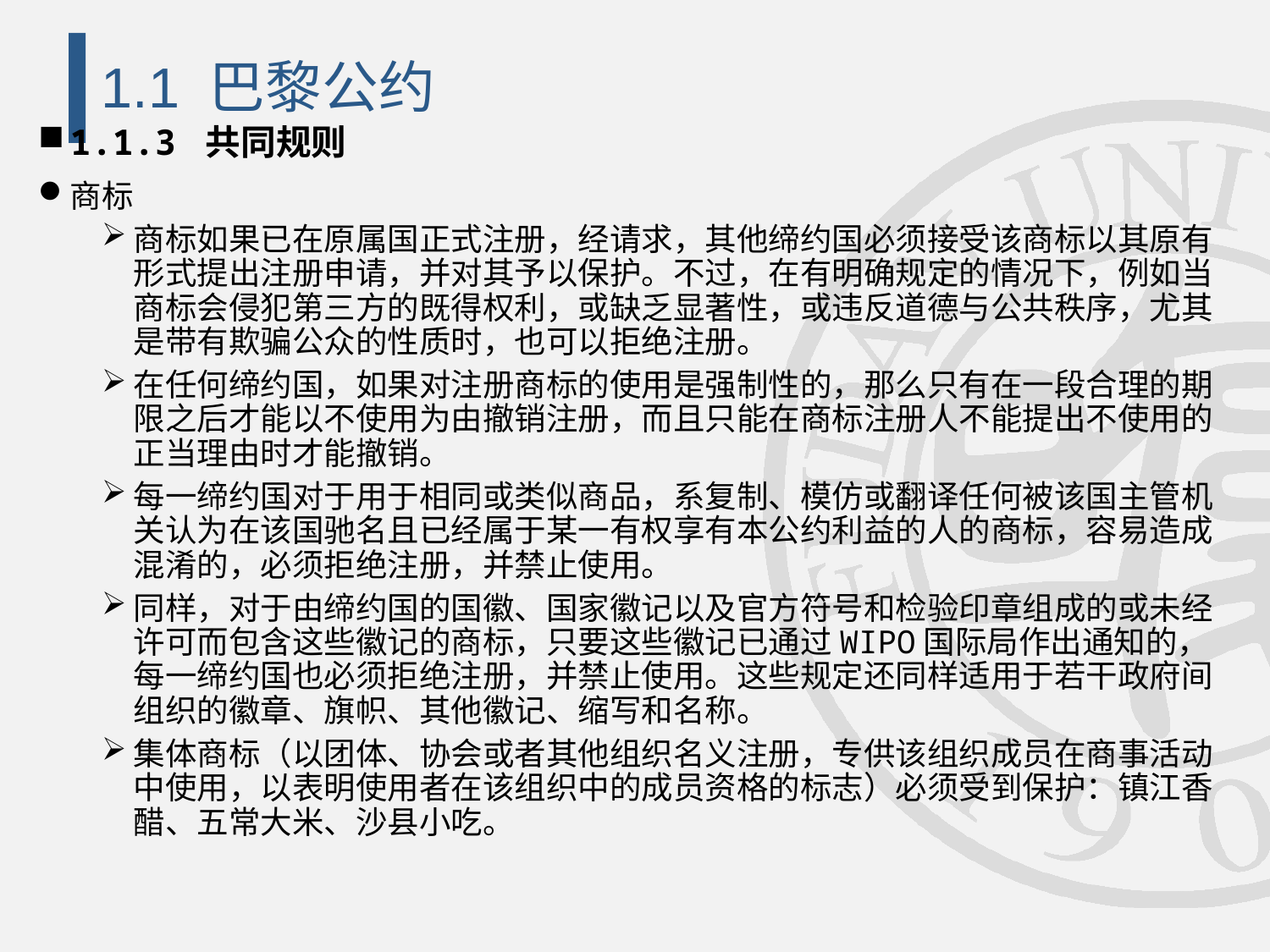

# 1.1 巴黎公约
1.1.3 共同规则
商标
商标如果已在原属国正式注册，经请求，其他缔约国必须接受该商标以其原有形式提出注册申请，并对其予以保护。不过，在有明确规定的情况下，例如当商标会侵犯第三方的既得权利，或缺乏显著性，或违反道德与公共秩序，尤其是带有欺骗公众的性质时，也可以拒绝注册。
在任何缔约国，如果对注册商标的使用是强制性的，那么只有在一段合理的期限之后才能以不使用为由撤销注册，而且只能在商标注册人不能提出不使用的正当理由时才能撤销。
每一缔约国对于用于相同或类似商品，系复制、模仿或翻译任何被该国主管机关认为在该国驰名且已经属于某一有权享有本公约利益的人的商标，容易造成混淆的，必须拒绝注册，并禁止使用。
同样，对于由缔约国的国徽、国家徽记以及官方符号和检验印章组成的或未经许可而包含这些徽记的商标，只要这些徽记已通过WIPO国际局作出通知的，每一缔约国也必须拒绝注册，并禁止使用。这些规定还同样适用于若干政府间组织的徽章、旗帜、其他徽记、缩写和名称。
集体商标（以团体、协会或者其他组织名义注册，专供该组织成员在商事活动中使用，以表明使用者在该组织中的成员资格的标志）必须受到保护：镇江香醋、五常大米、沙县小吃。